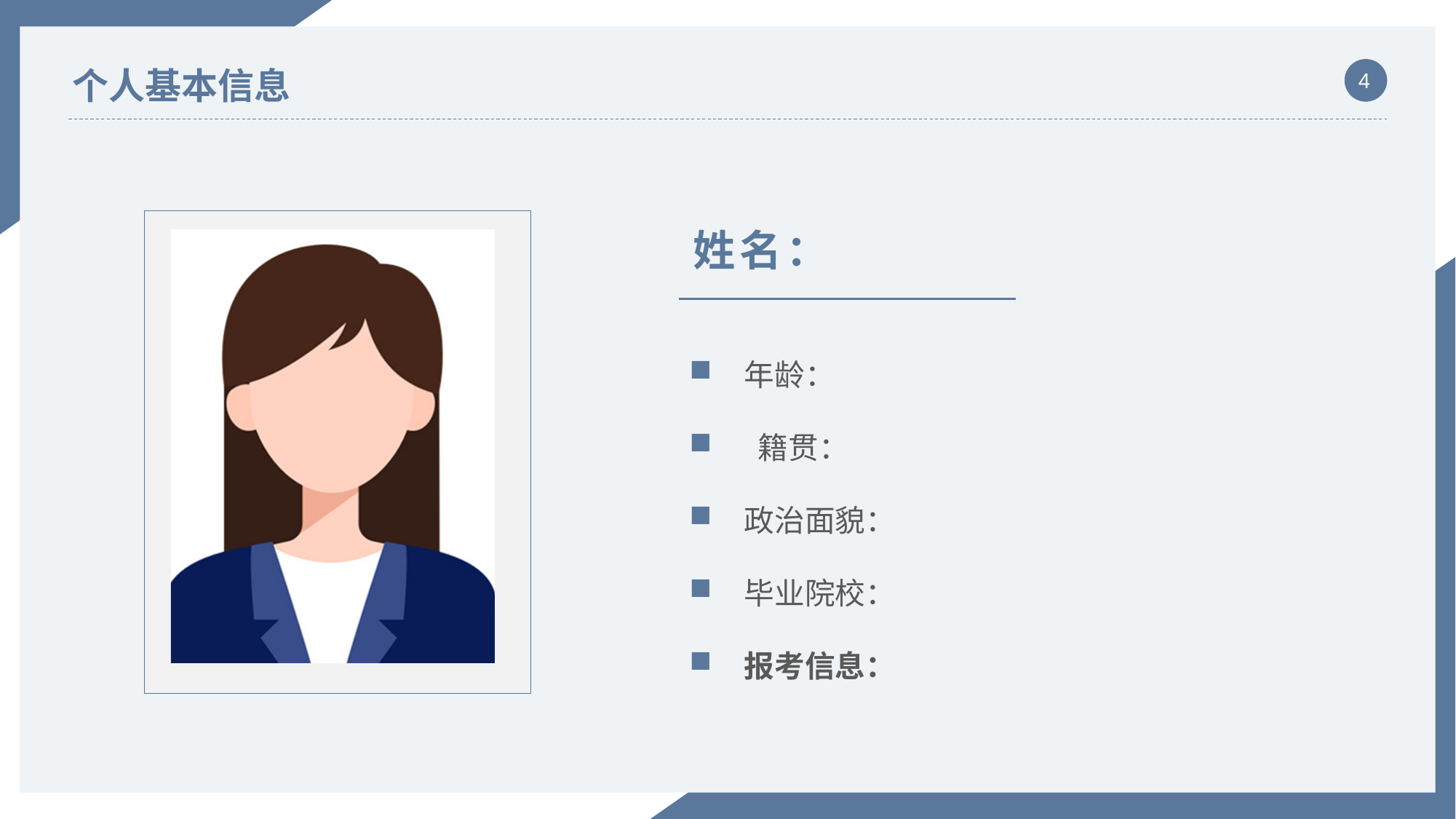

个人基本信息

姓名：
年龄：
 籍贯：
政治面貌：
毕业院校：
报考信息：